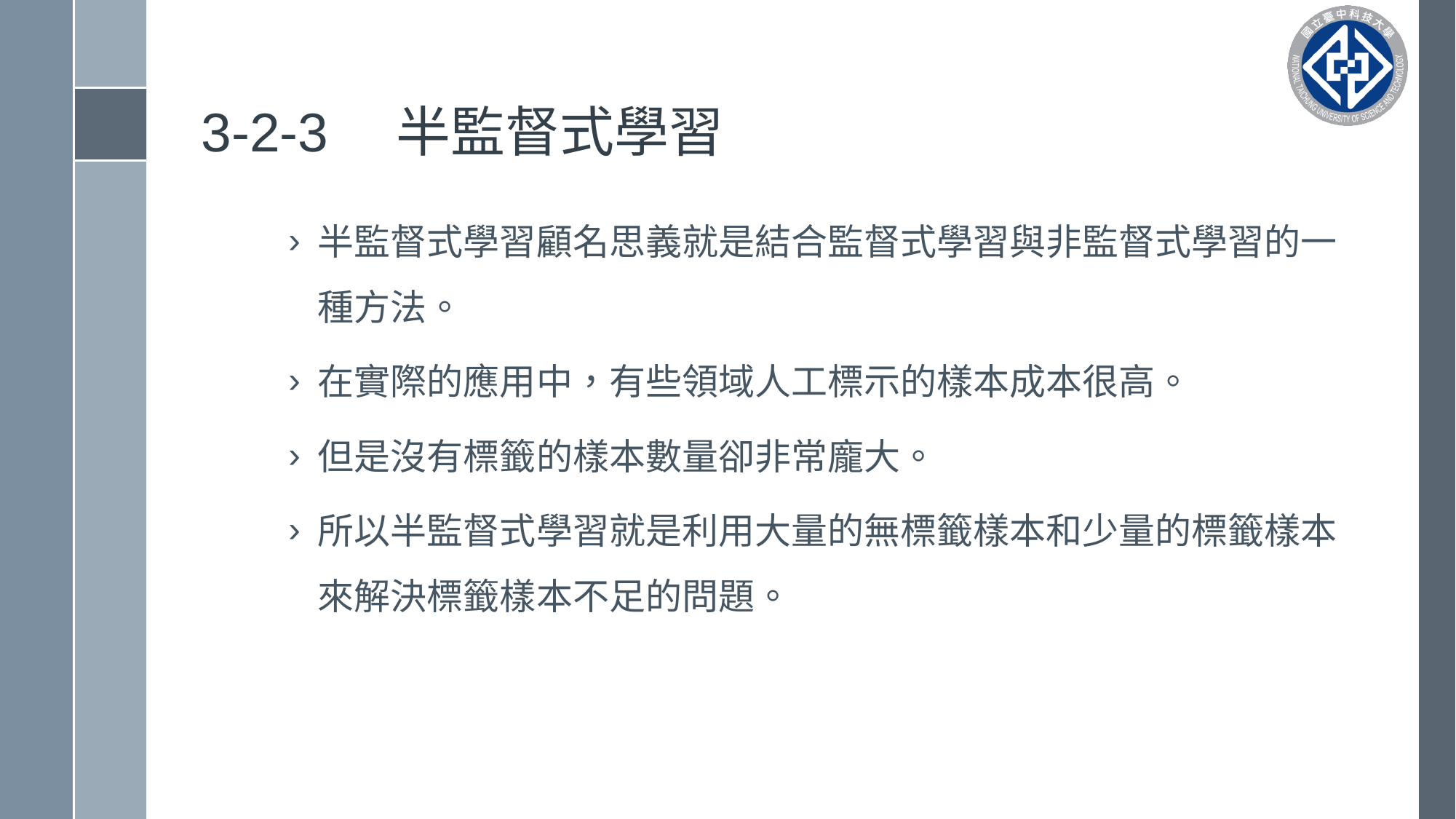

# 3-2-3　半監督式學習
半監督式學習顧名思義就是結合監督式學習與非監督式學習的一種方法。
在實際的應用中，有些領域人工標示的樣本成本很高。
但是沒有標籤的樣本數量卻非常龐大。
所以半監督式學習就是利用大量的無標籤樣本和少量的標籤樣本來解決標籤樣本不足的問題。